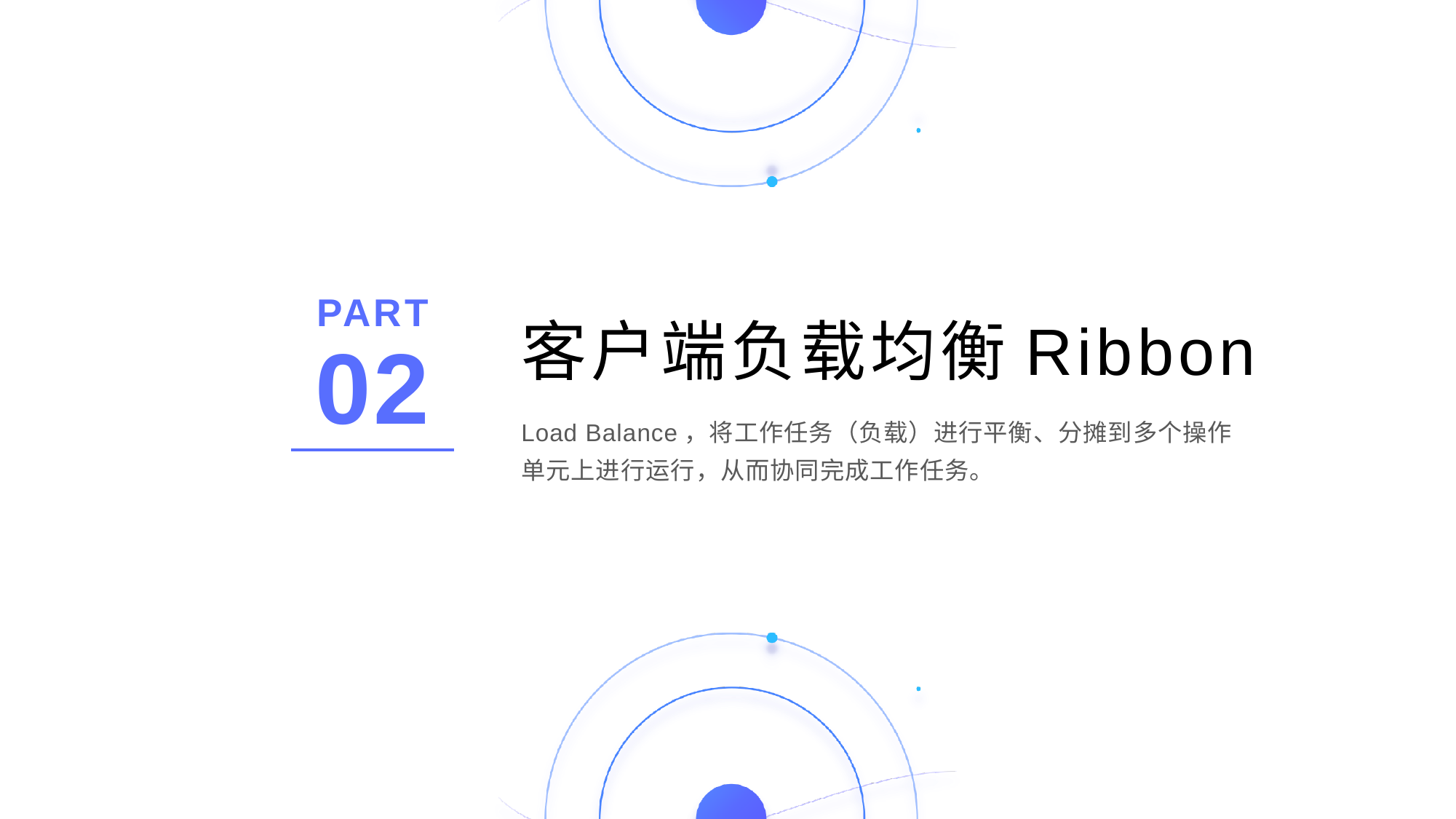

PART
# 客户端负载均衡Ribbon
02
Load Balance，将工作任务（负载）进行平衡、分摊到多个操作单元上进行运行，从而协同完成工作任务。